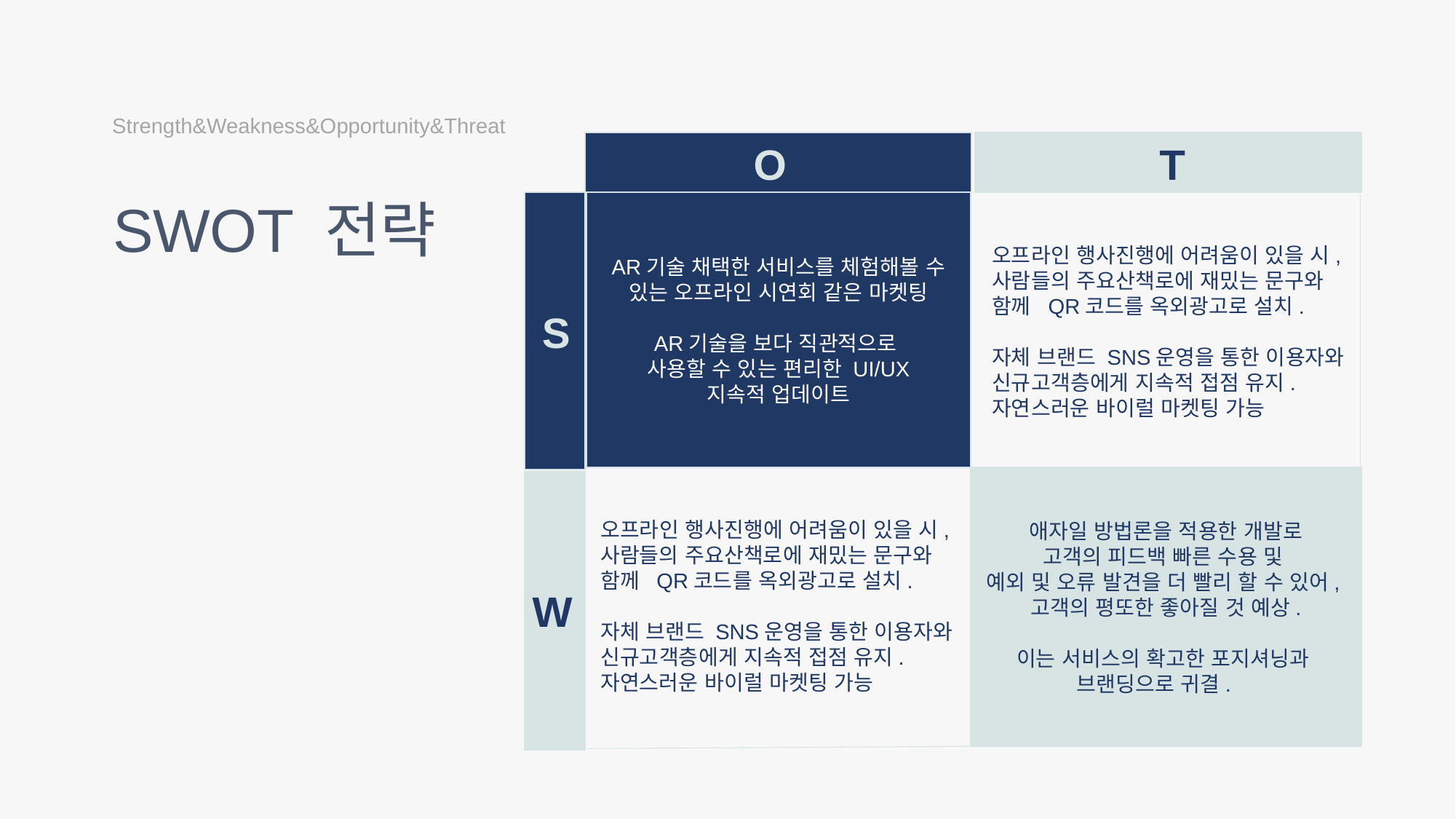

Strength&Weakness&Opportunity&Threat

O

T
SWOT 전략
AR기술 채택한 서비스를 체험해볼 수 있는 오프라인 시연회 같은 마켓팅

AR기술을 보다 직관적으로
사용할 수 있는 편리한 UI/UX
지속적 업데이트
오프라인 행사진행에 어려움이 있을 시,
사람들의 주요산책로에 재밌는 문구와
함께  QR코드를 옥외광고로 설치.

자체 브랜드 SNS운영을 통한 이용자와
신규고객층에게 지속적 접점 유지.
자연스러운 바이럴 마켓팅 가능

S
애자일 방법론을 적용한 개발로
고객의 피드백 빠른 수용 및
예외 및 오류 발견을 더 빨리 할 수 있어,
고객의 평또한 좋아질 것 예상.

이는 서비스의 확고한 포지셔닝과
브랜딩으로 귀결.
오프라인 행사진행에 어려움이 있을 시,
사람들의 주요산책로에 재밌는 문구와
함께  QR코드를 옥외광고로 설치.

자체 브랜드 SNS운영을 통한 이용자와
신규고객층에게 지속적 접점 유지.
자연스러운 바이럴 마켓팅 가능
W